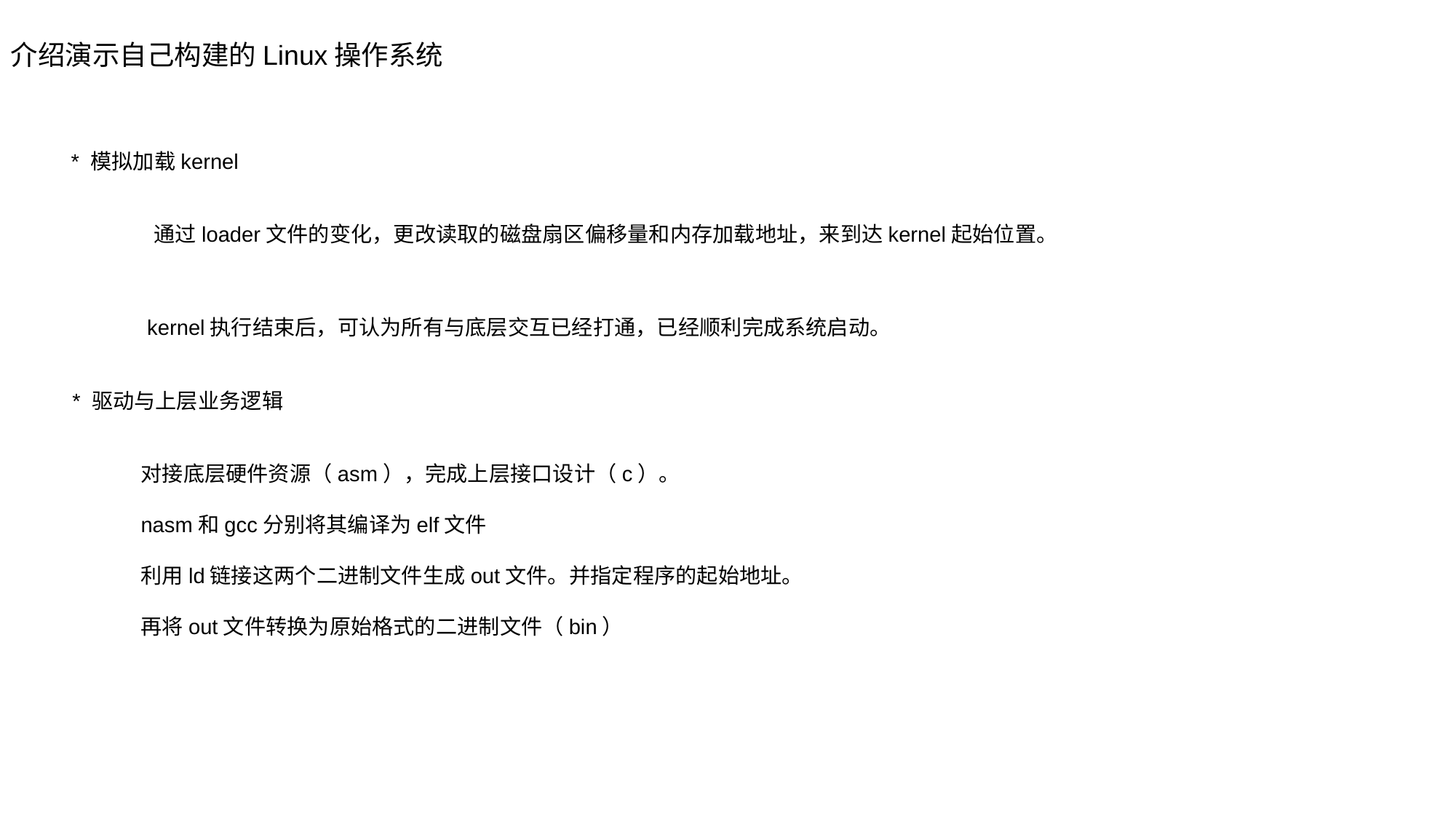

介绍演示自己构建的Linux操作系统
* 模拟加载kernel
通过loader文件的变化，更改读取的磁盘扇区偏移量和内存加载地址，来到达kernel起始位置。
kernel执行结束后，可认为所有与底层交互已经打通，已经顺利完成系统启动。
* 驱动与上层业务逻辑
对接底层硬件资源（asm），完成上层接口设计（c）。

nasm和gcc分别将其编译为elf文件

利用ld链接这两个二进制文件生成out文件。并指定程序的起始地址。

再将out文件转换为原始格式的二进制文件（bin）